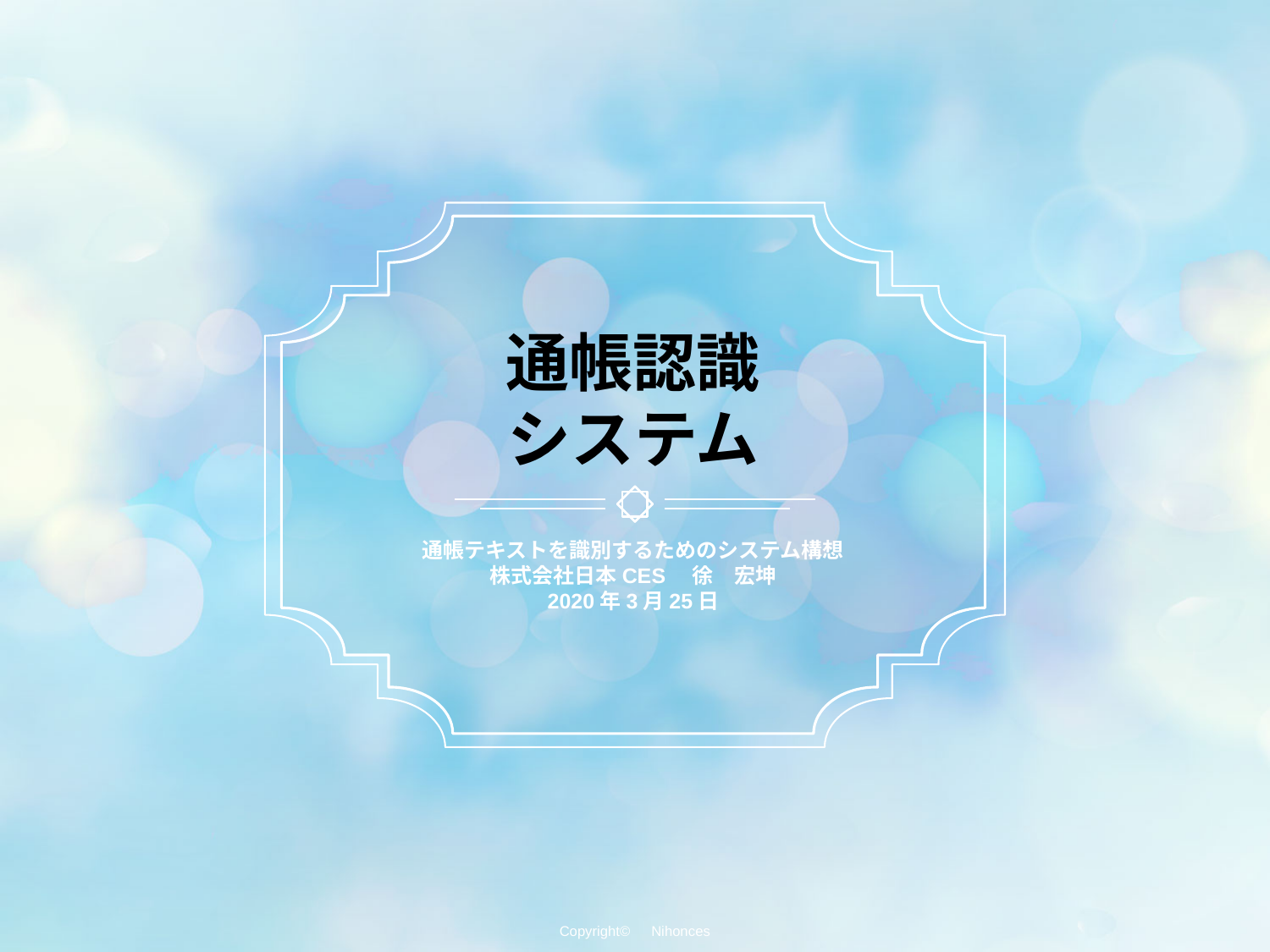

通帳認識
システム

通帳テキストを識別するためのシステム構想
株式会社日本CES　徐　宏坤
2020年3月25日
Copyright©　Nihonces